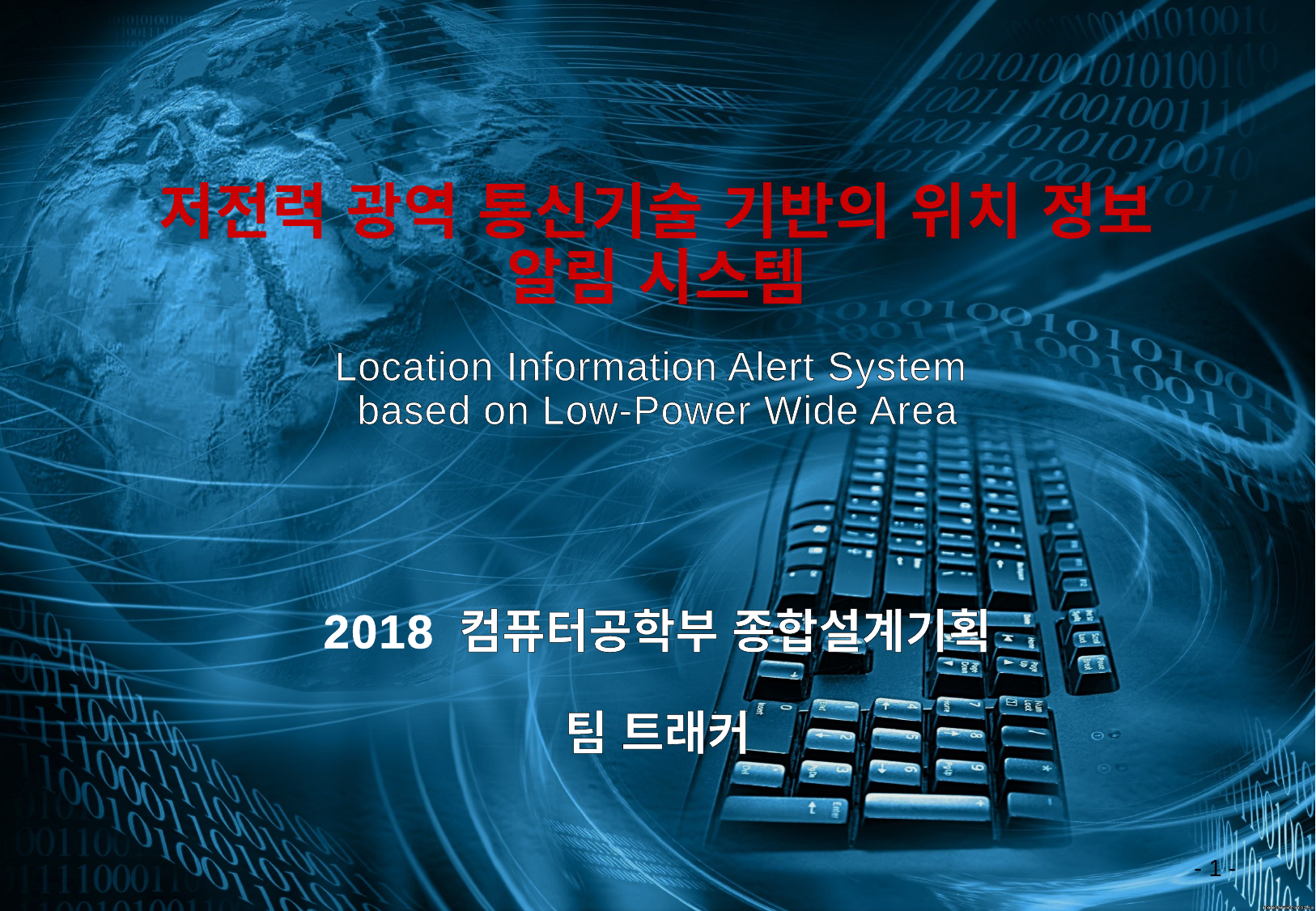

# 저전력 광역 통신기술 기반의 위치 정보 알림 시스템 Location Information Alert System based on Low-Power Wide Area
 컴퓨터공학부 종합설계기획
팀 트래커
- 1 -